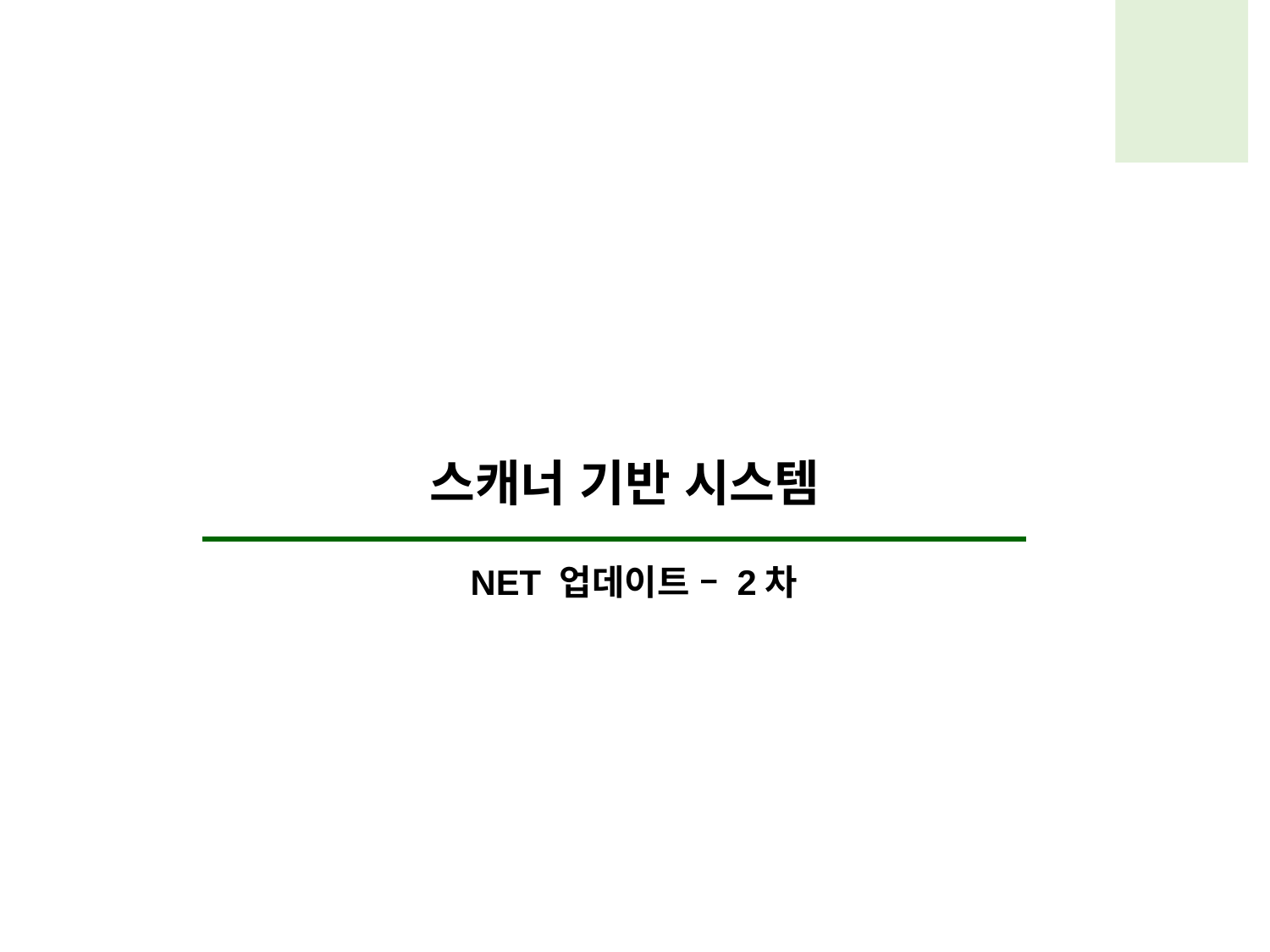

스캐너 기반 시스템
NET 업데이트 – 2차